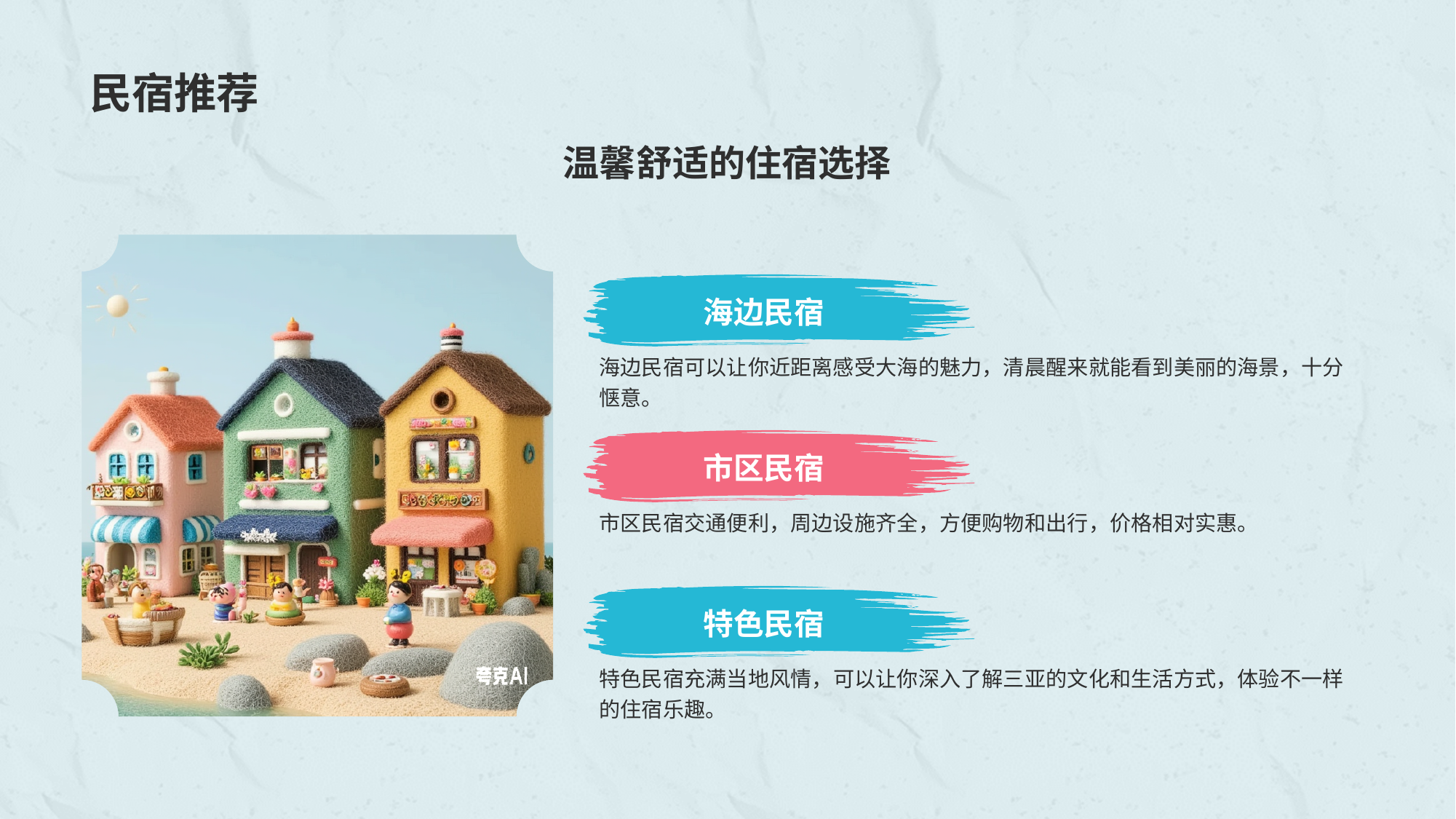

# 民宿推荐
温馨舒适的住宿选择

海边民宿
海边民宿可以让你近距离感受大海的魅力，清晨醒来就能看到美丽的海景，十分惬意。

市区民宿
市区民宿交通便利，周边设施齐全，方便购物和出行，价格相对实惠。

特色民宿
特色民宿充满当地风情，可以让你深入了解三亚的文化和生活方式，体验不一样的住宿乐趣。